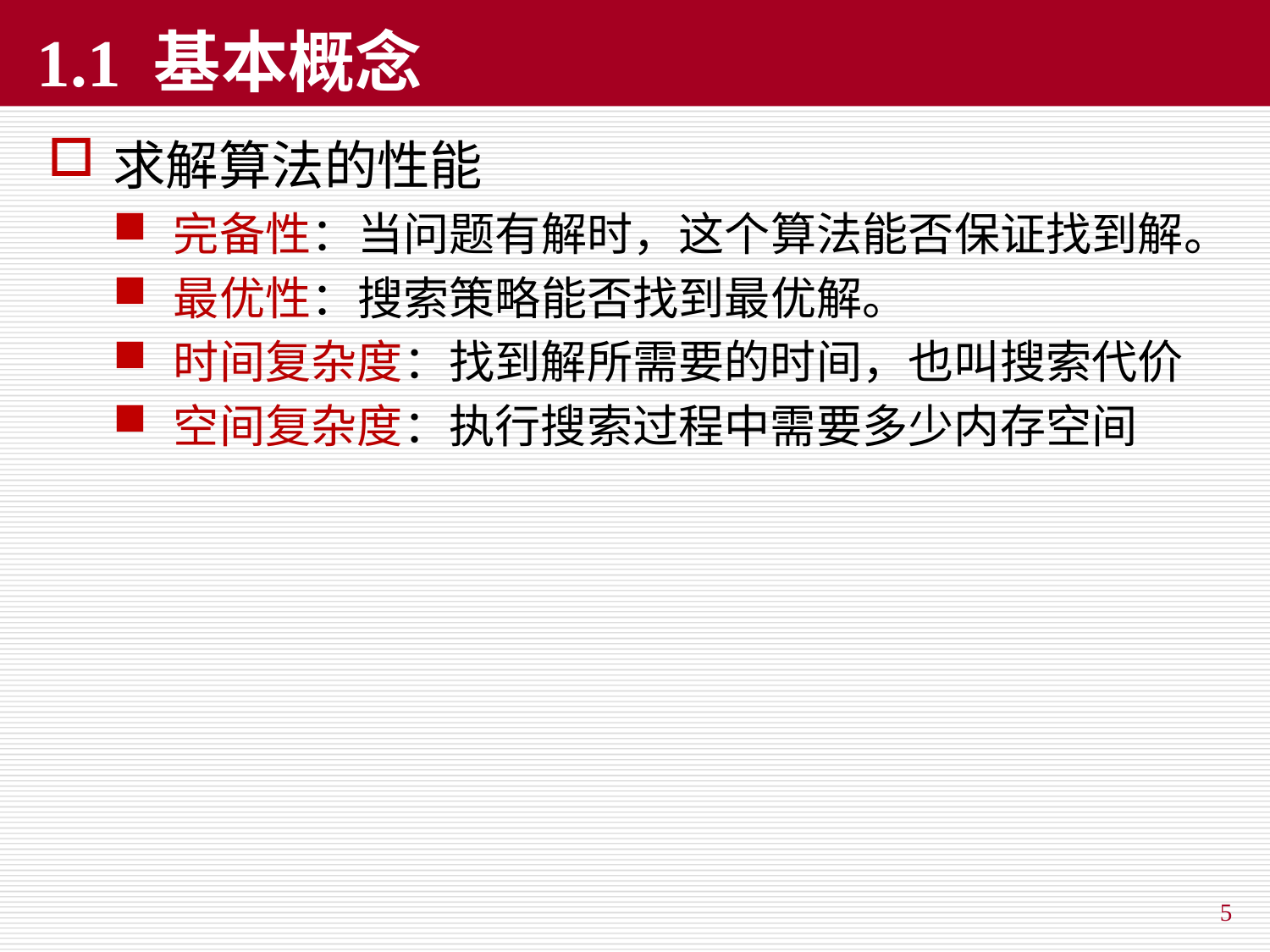

# 1.1 基本概念
求解算法的性能
完备性：当问题有解时，这个算法能否保证找到解。
最优性：搜索策略能否找到最优解。
时间复杂度：找到解所需要的时间，也叫搜索代价
空间复杂度：执行搜索过程中需要多少内存空间

5